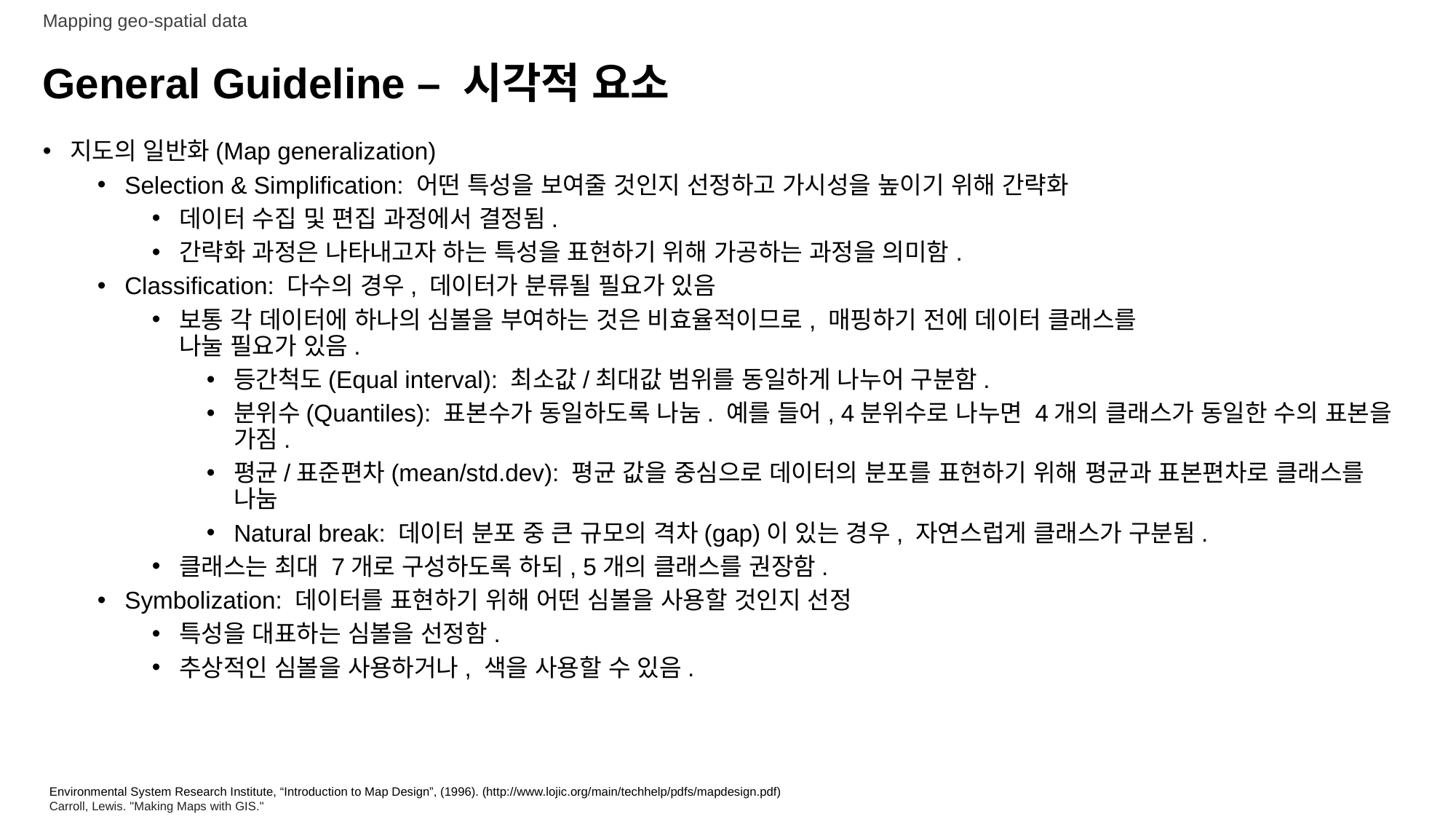

Mapping geo-spatial data
# General Guideline – 시각적 요소
지도의 일반화(Map generalization)
Selection & Simplification: 어떤 특성을 보여줄 것인지 선정하고 가시성을 높이기 위해 간략화
데이터 수집 및 편집 과정에서 결정됨.
간략화 과정은 나타내고자 하는 특성을 표현하기 위해 가공하는 과정을 의미함.
Classification: 다수의 경우, 데이터가 분류될 필요가 있음
보통 각 데이터에 하나의 심볼을 부여하는 것은 비효율적이므로, 매핑하기 전에 데이터 클래스를
나눌 필요가 있음.
등간척도(Equal interval): 최소값/최대값 범위를 동일하게 나누어 구분함.
분위수(Quantiles): 표본수가 동일하도록 나눔. 예를 들어, 4분위수로 나누면 4개의 클래스가 동일한 수의 표본을 가짐.
평균/표준편차(mean/std.dev): 평균 값을 중심으로 데이터의 분포를 표현하기 위해 평균과 표본편차로 클래스를 나눔
Natural break: 데이터 분포 중 큰 규모의 격차(gap)이 있는 경우, 자연스럽게 클래스가 구분됨.
클래스는 최대 7개로 구성하도록 하되, 5개의 클래스를 권장함.
Symbolization: 데이터를 표현하기 위해 어떤 심볼을 사용할 것인지 선정
특성을 대표하는 심볼을 선정함.
추상적인 심볼을 사용하거나, 색을 사용할 수 있음.

Environmental System Research Institute, “Introduction to Map Design”, (1996). (http://www.lojic.org/main/techhelp/pdfs/mapdesign.pdf)
Carroll, Lewis. "Making Maps with GIS."